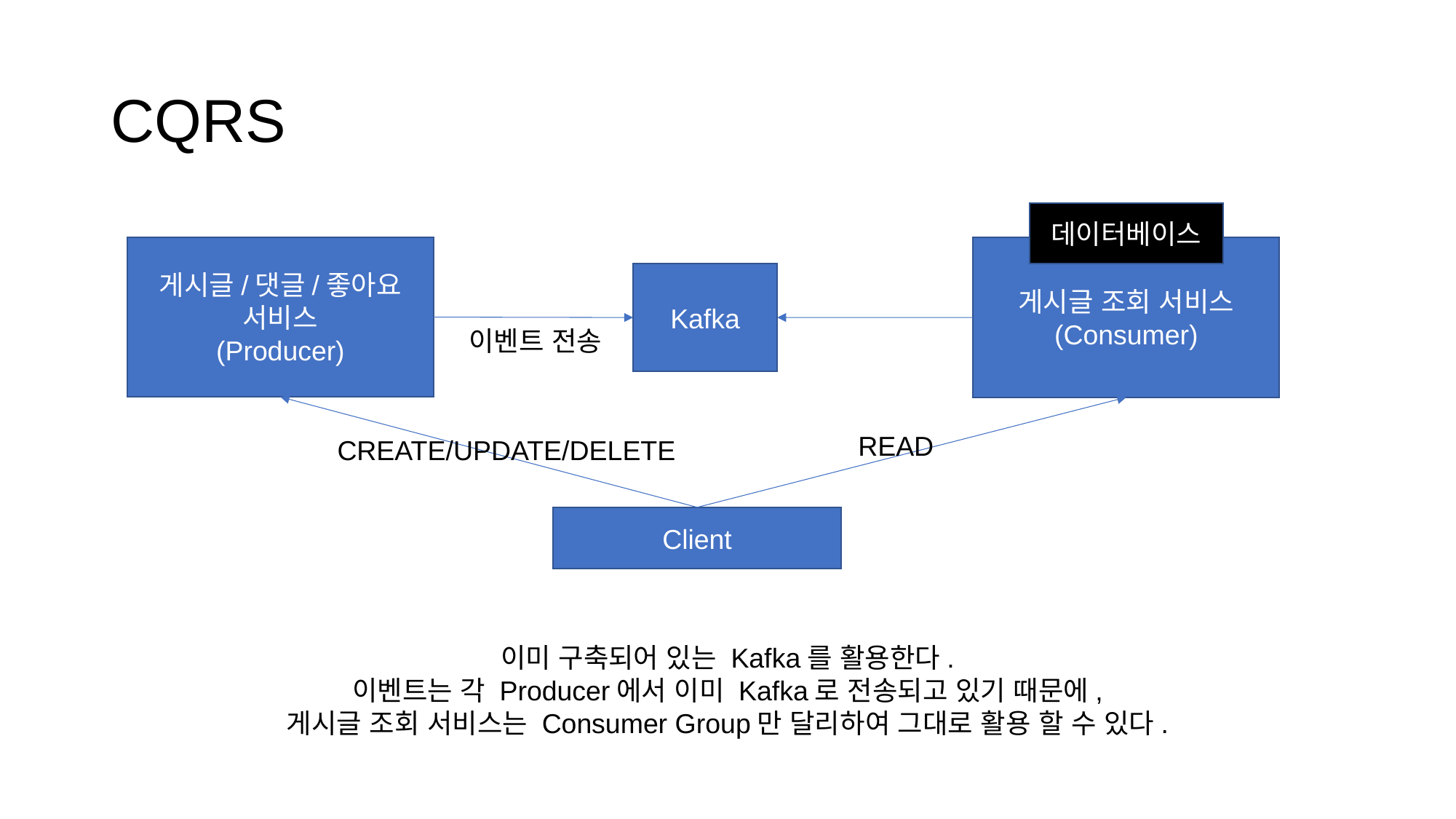

# CQRS
데이터베이스
게시글/댓글/좋아요
서비스
(Producer)
게시글 조회 서비스
(Consumer)
Kafka
이벤트 전송
READ
CREATE/UPDATE/DELETE
Client
이미 구축되어 있는 Kafka를 활용한다.
이벤트는 각 Producer에서 이미 Kafka로 전송되고 있기 때문에,
게시글 조회 서비스는 Consumer Group만 달리하여 그대로 활용 할 수 있다.